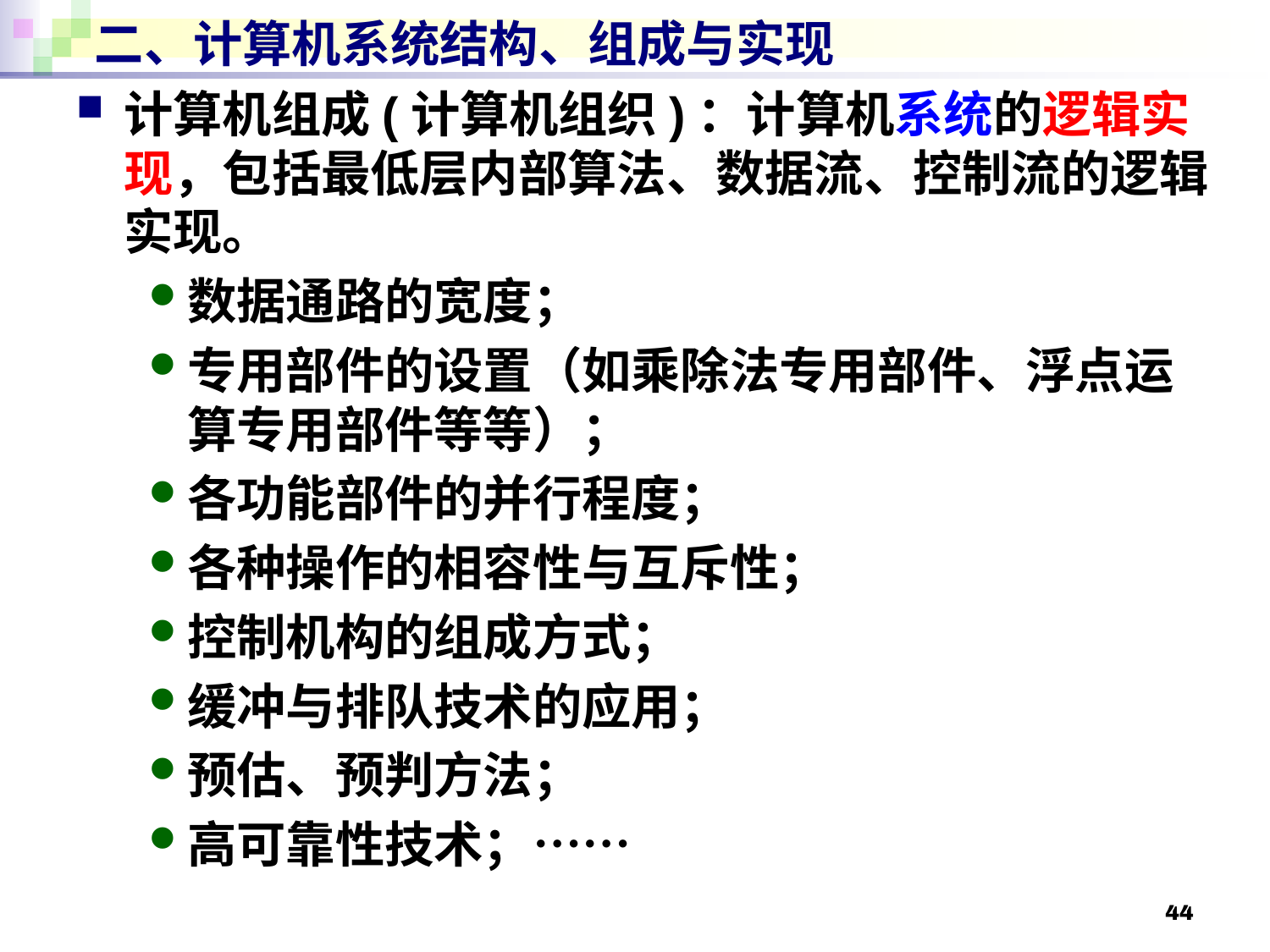

# 二、计算机系统结构、组成与实现
计算机组成(计算机组织)：计算机系统的逻辑实现，包括最低层内部算法、数据流、控制流的逻辑实现。
数据通路的宽度；
专用部件的设置（如乘除法专用部件、浮点运算专用部件等等）；
各功能部件的并行程度；
各种操作的相容性与互斥性；
控制机构的组成方式；
缓冲与排队技术的应用；
预估、预判方法；
高可靠性技术；……
44